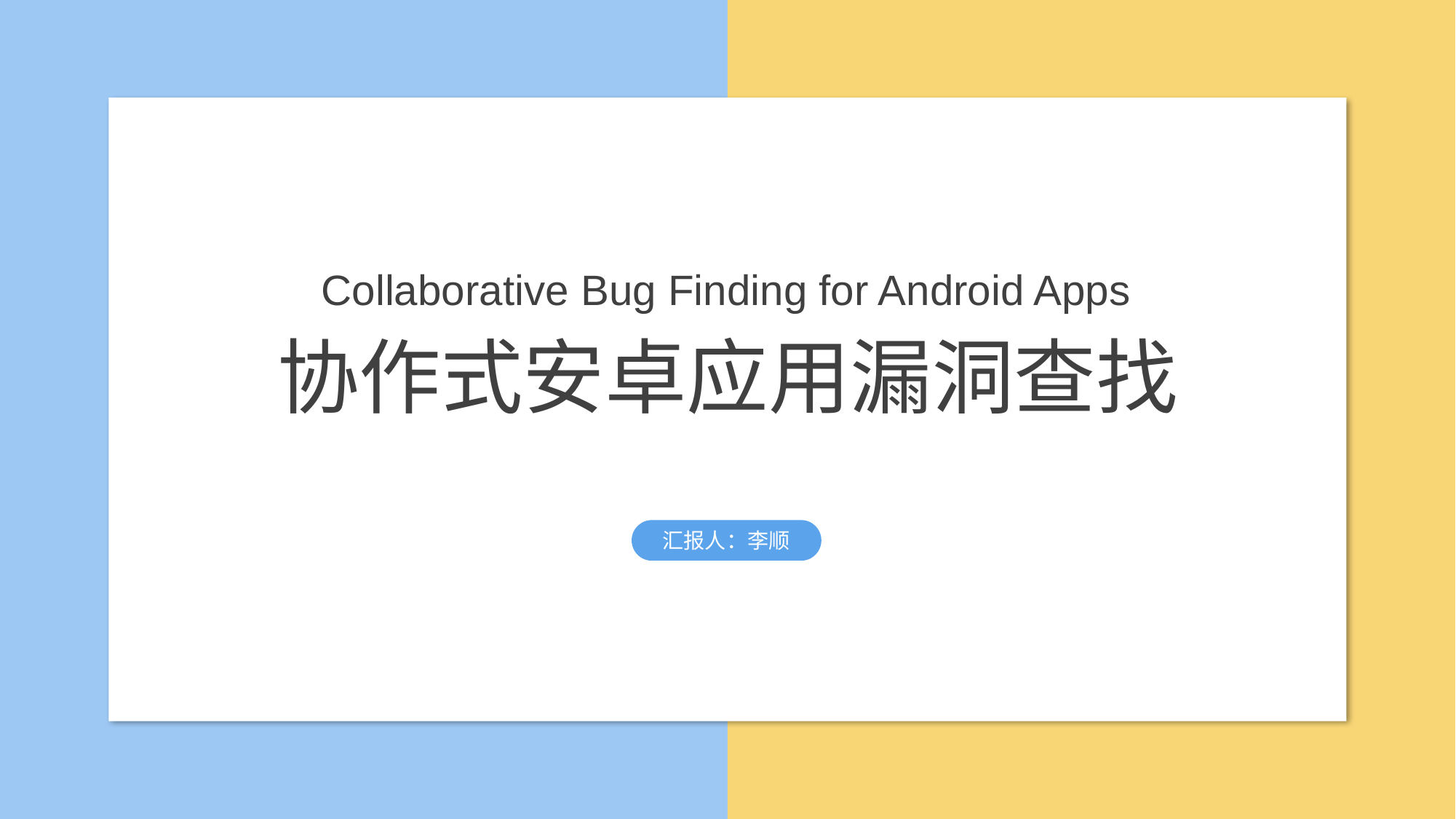

Collaborative Bug Finding for Android Apps
协作式安卓应用漏洞查找

汇报人：李顺